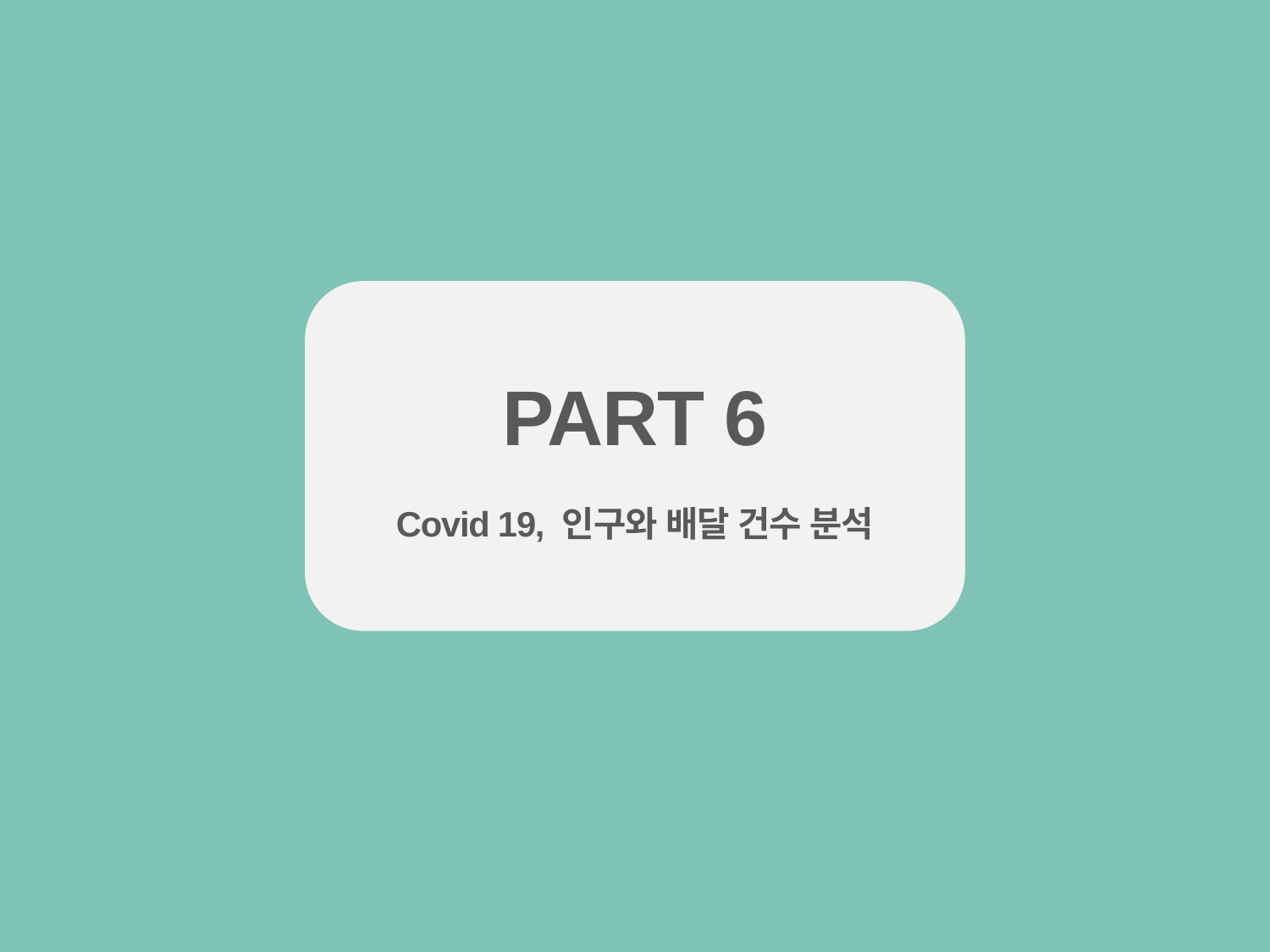

PART 6

Covid 19, 인구와 배달 건수 분석